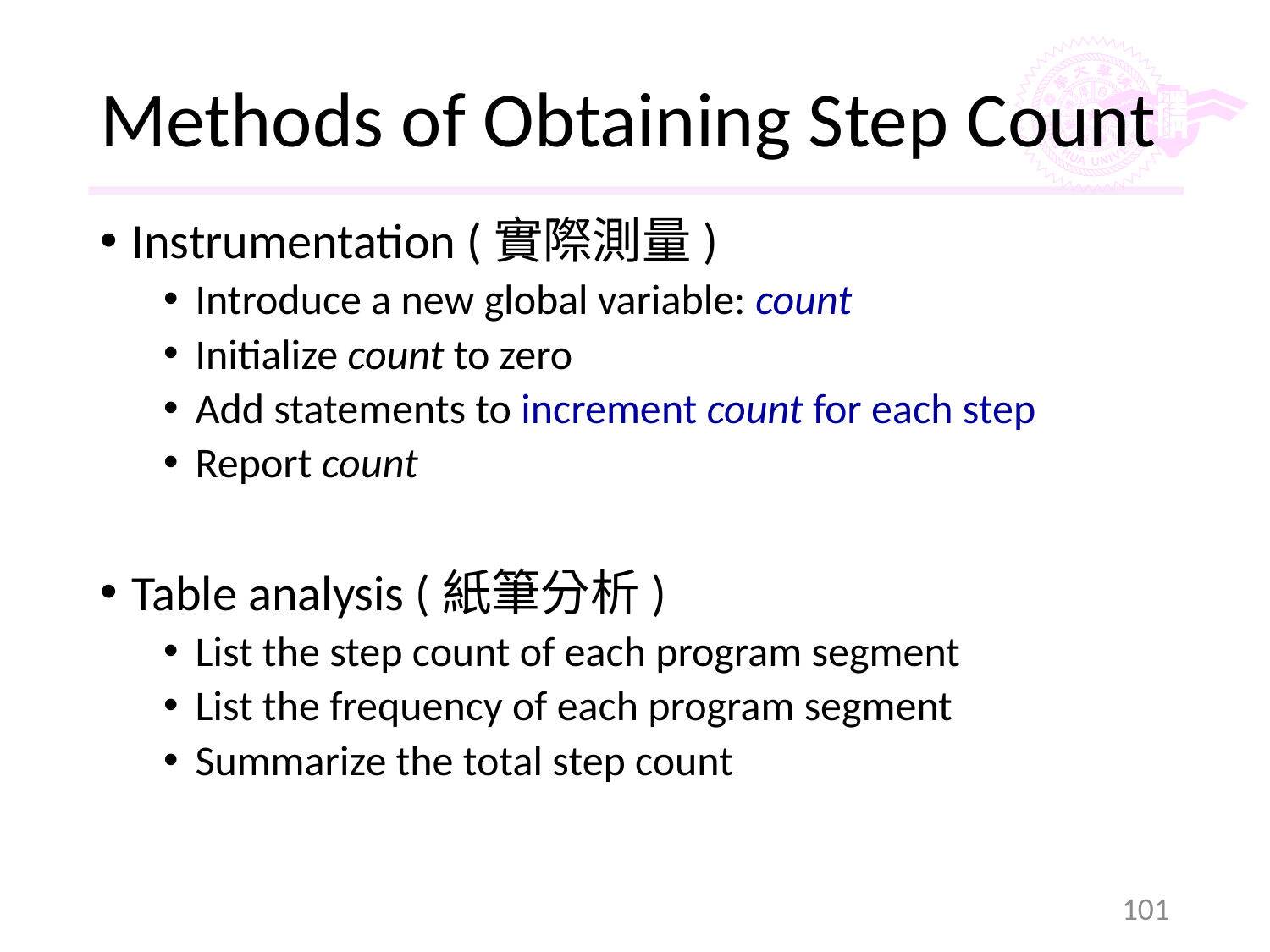

# Methods of Obtaining Step Count
Instrumentation (實際測量)
Introduce a new global variable: count
Initialize count to zero
Add statements to increment count for each step
Report count

Table analysis (紙筆分析)
List the step count of each program segment
List the frequency of each program segment
Summarize the total step count
101